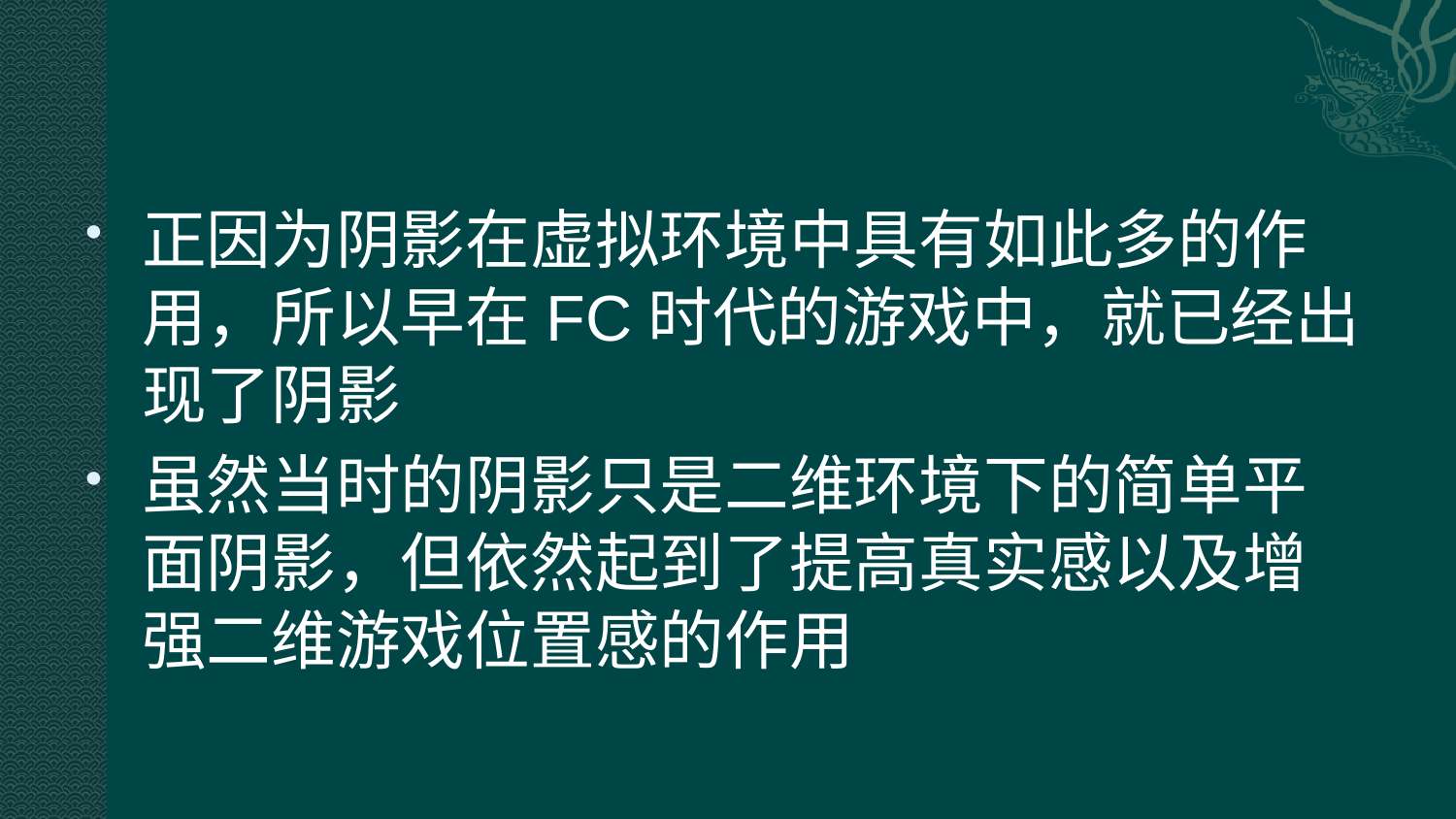

#
正因为阴影在虚拟环境中具有如此多的作用，所以早在FC时代的游戏中，就已经出现了阴影
虽然当时的阴影只是二维环境下的简单平面阴影，但依然起到了提高真实感以及增强二维游戏位置感的作用